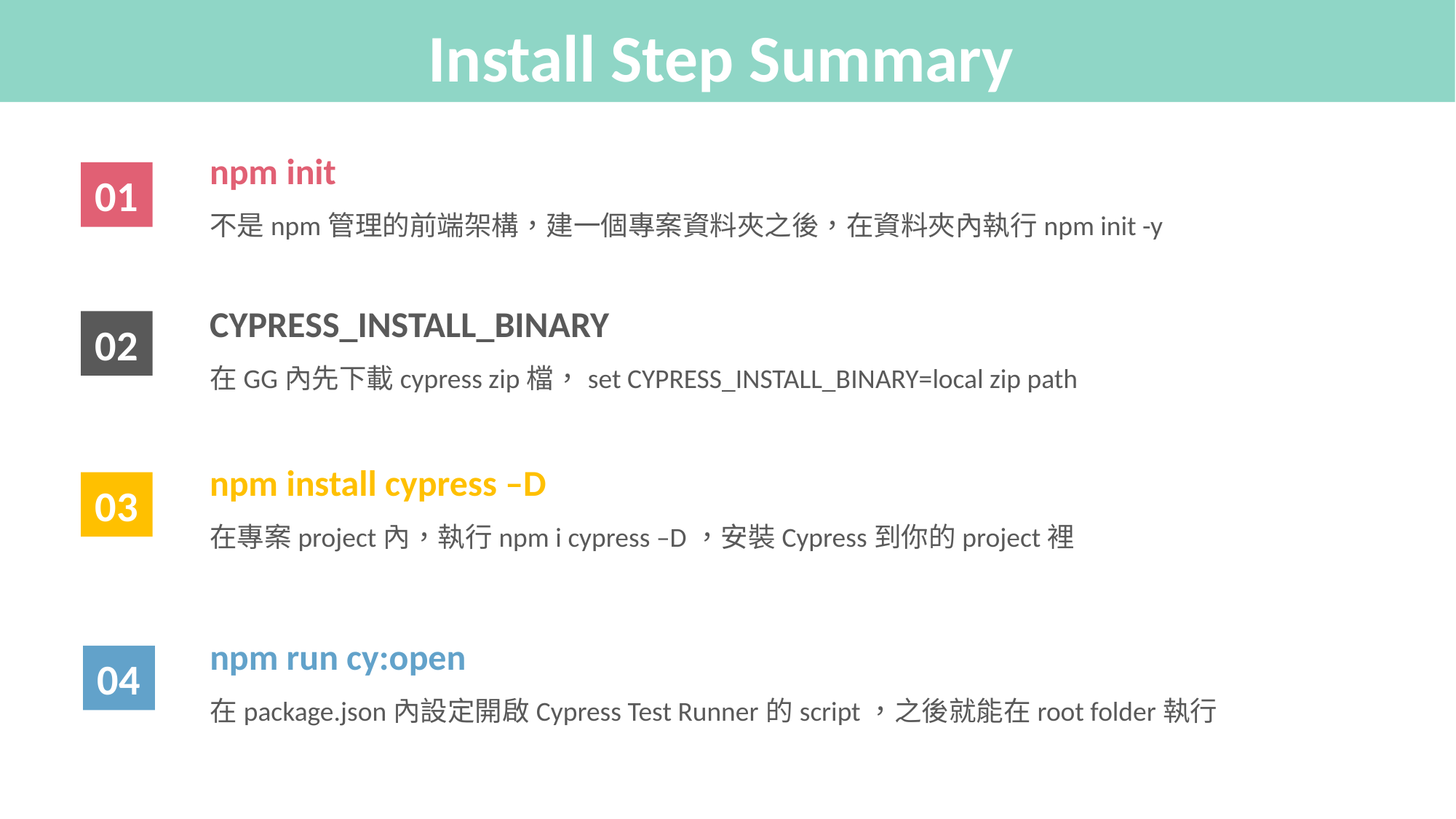

Install Step Summary
npm init
不是npm管理的前端架構，建一個專案資料夾之後，在資料夾內執行npm init -y
01
CYPRESS_INSTALL_BINARY
在GG內先下載cypress zip檔，set CYPRESS_INSTALL_BINARY=local zip path
02
npm install cypress –D
在專案project內，執行npm i cypress –D，安裝Cypress到你的project裡
03
npm run cy:open
在package.json內設定開啟Cypress Test Runner的script，之後就能在root folder執行
04